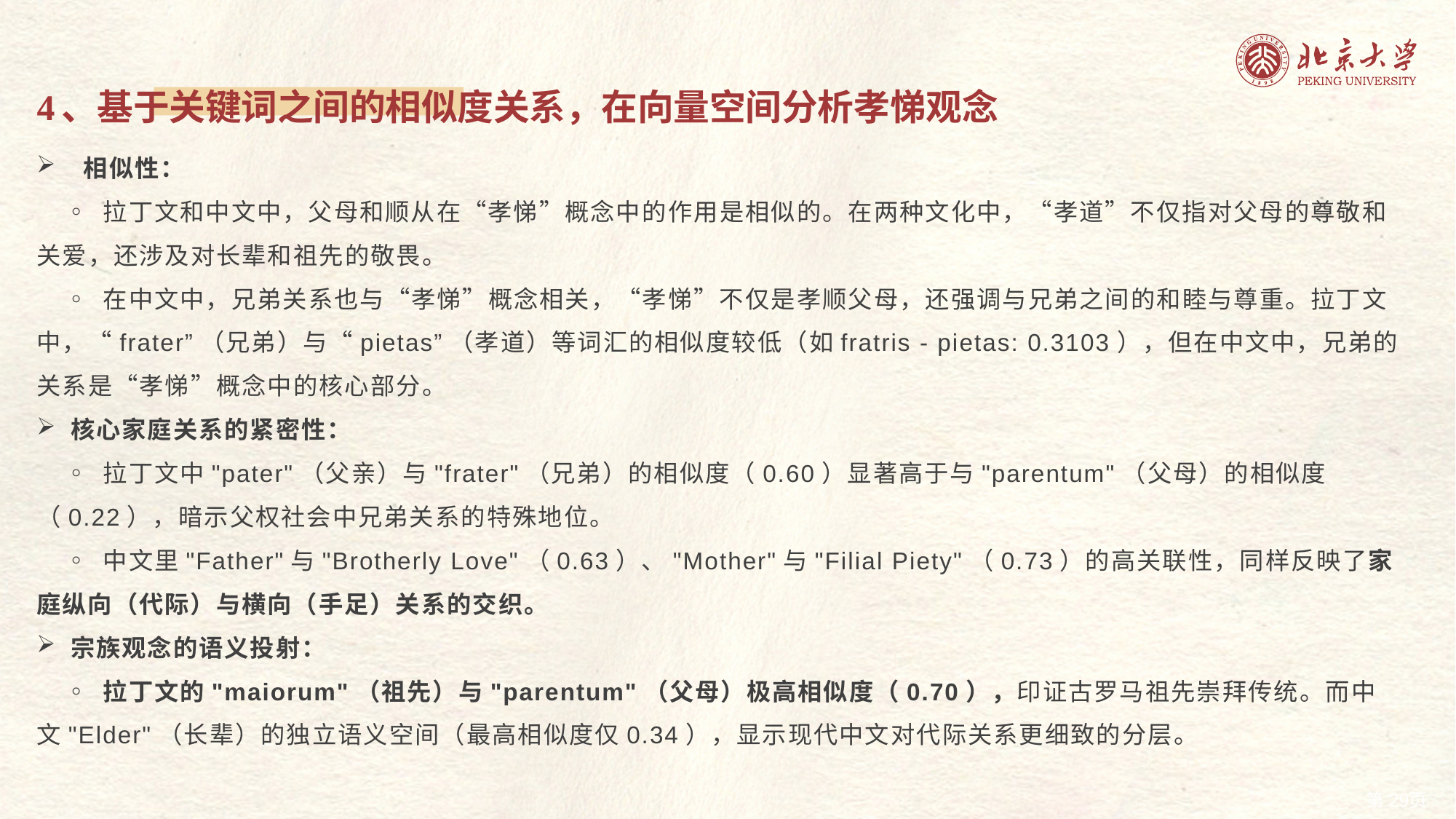

4、基于关键词之间的相似度关系，在向量空间分析孝悌观念

 相似性：
    ◦ 拉丁文和中文中，父母和顺从在“孝悌”概念中的作用是相似的。在两种文化中，“孝道”不仅指对父母的尊敬和关爱，还涉及对长辈和祖先的敬畏。
    ◦ 在中文中，兄弟关系也与“孝悌”概念相关，“孝悌”不仅是孝顺父母，还强调与兄弟之间的和睦与尊重。拉丁文中，“frater”（兄弟）与“pietas”（孝道）等词汇的相似度较低（如fratris - pietas: 0.3103），但在中文中，兄弟的关系是“孝悌”概念中的核心部分。
核心家庭关系的紧密性：
    ◦ 拉丁文中"pater"（父亲）与"frater"（兄弟）的相似度（0.60）显著高于与"parentum"（父母）的相似度（0.22），暗示父权社会中兄弟关系的特殊地位。
    ◦ 中文里"Father"与"Brotherly Love"（0.63）、"Mother"与"Filial Piety"（0.73）的高关联性，同样反映了家庭纵向（代际）与横向（手足）关系的交织。
宗族观念的语义投射：
    ◦ 拉丁文的"maiorum"（祖先）与"parentum"（父母）极高相似度（0.70），印证古罗马祖先崇拜传统。而中文"Elder"（长辈）的独立语义空间（最高相似度仅0.34），显示现代中文对代际关系更细致的分层。

29